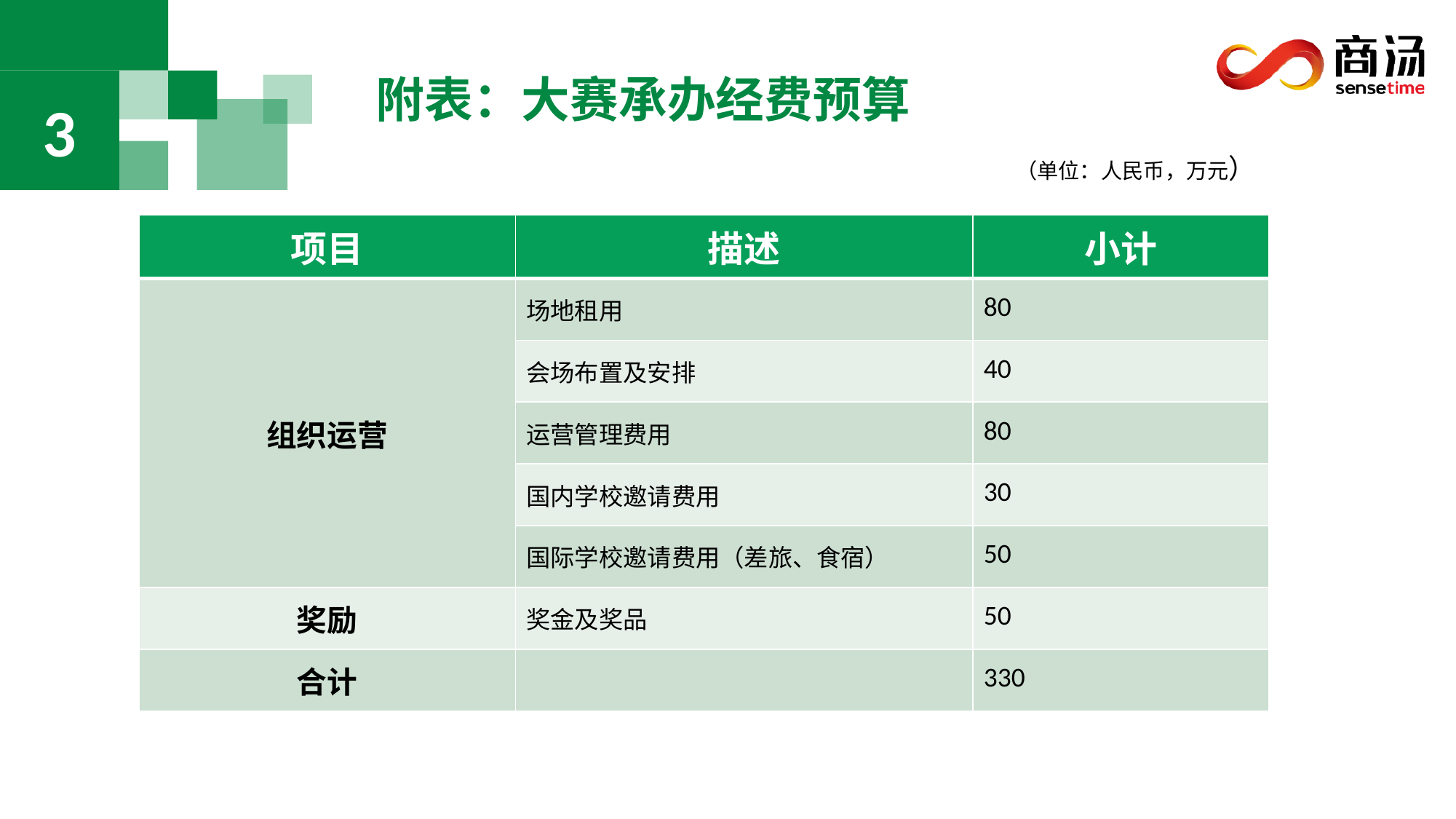

3
附表：大赛承办经费预算

（单位：人民币，万元）
| 项目 | 描述 | 小计 |
| --- | --- | --- |
| 组织运营 | 场地租用 | 80 |
|  | 会场布置及安排 | 40 |
|  | 运营管理费用 | 80 |
|  | 国内学校邀请费用 | 30 |
|  | 国际学校邀请费用（差旅、食宿） | 50 |
| 奖励 | 奖金及奖品 | 50 |
| 合计 |  | 330 |